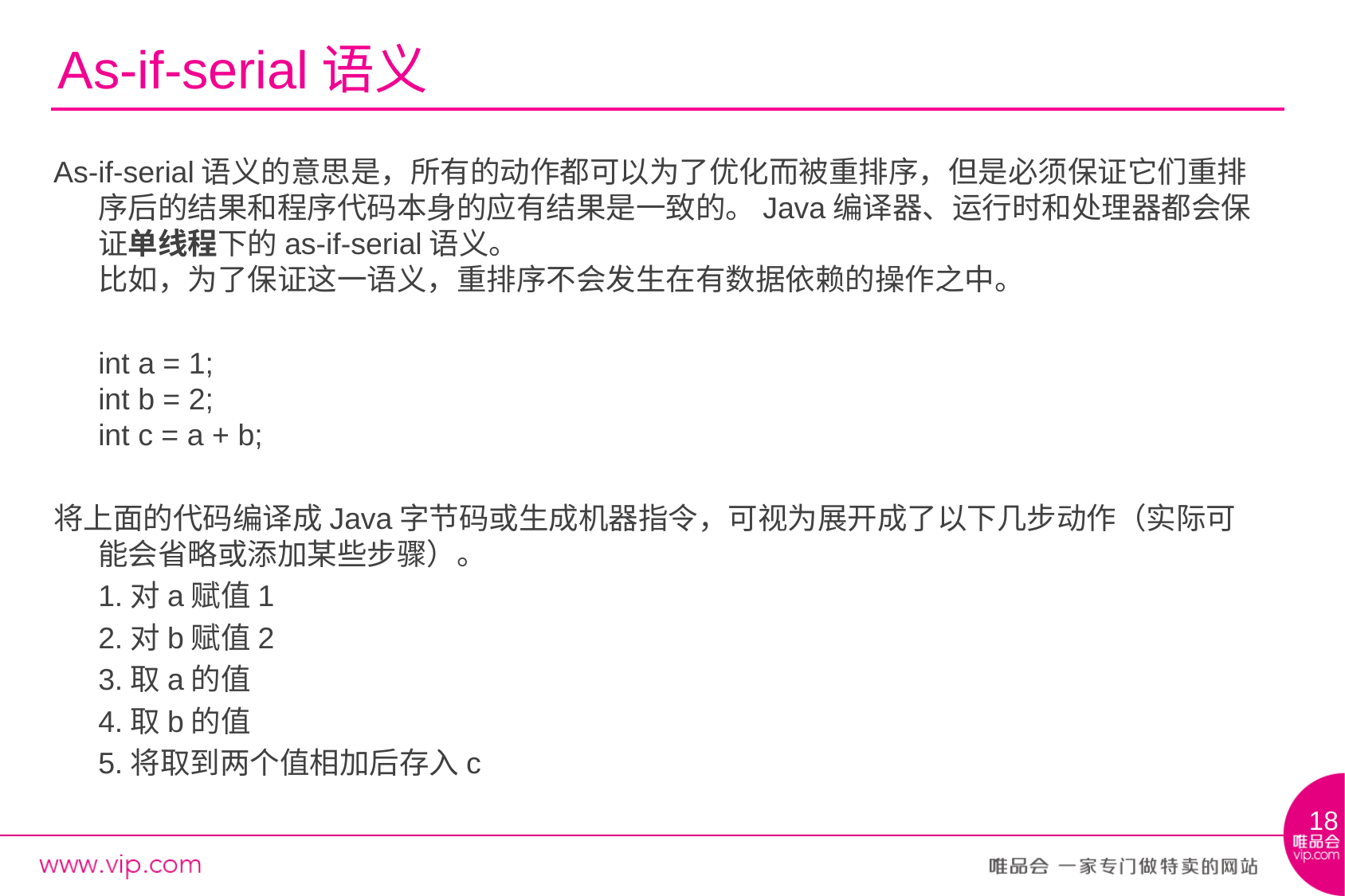

# As-if-serial语义
As-if-serial语义的意思是，所有的动作都可以为了优化而被重排序，但是必须保证它们重排序后的结果和程序代码本身的应有结果是一致的。Java编译器、运行时和处理器都会保证单线程下的as-if-serial语义。
比如，为了保证这一语义，重排序不会发生在有数据依赖的操作之中。

	int a = 1;
int b = 2;
int c = a + b;

将上面的代码编译成Java字节码或生成机器指令，可视为展开成了以下几步动作（实际可能会省略或添加某些步骤）。
	1.对a赋值1
	2.对b赋值2
	3.取a的值
	4.取b的值
	5.将取到两个值相加后存入c